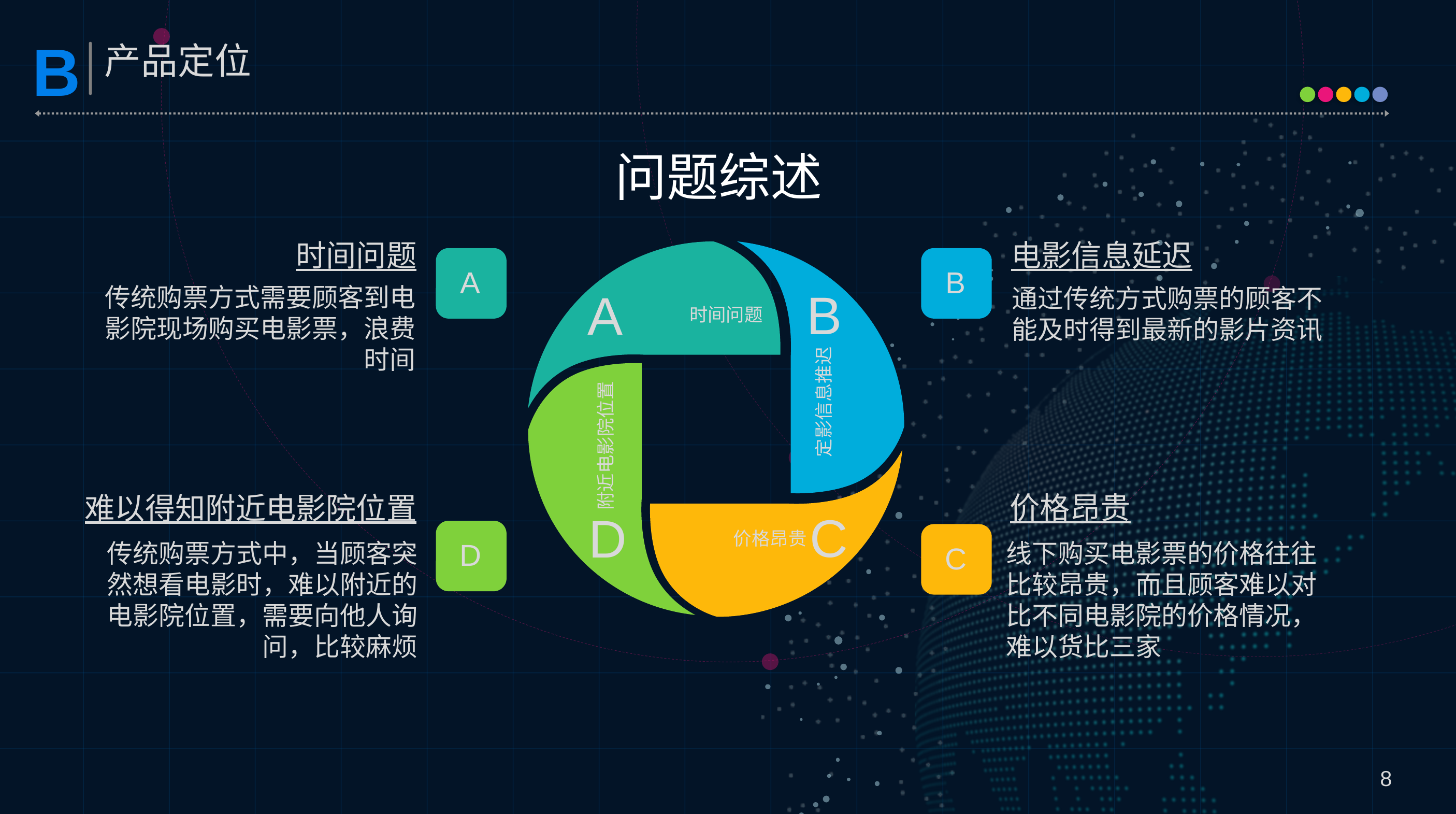

问题综述
电影信息延迟
通过传统方式购票的顾客不能及时得到最新的影片资讯
时间问题
传统购票方式需要顾客到电影院现场购买电影票，浪费时间

B
定影信息推迟

A
时间问题

A

B

附近电影院位置
D

C
价格昂贵
价格昂贵
线下购买电影票的价格往往比较昂贵，而且顾客难以对比不同电影院的价格情况，难以货比三家
难以得知附近电影院位置
传统购票方式中，当顾客突然想看电影时，难以附近的电影院位置，需要向他人询问，比较麻烦

D

C
8